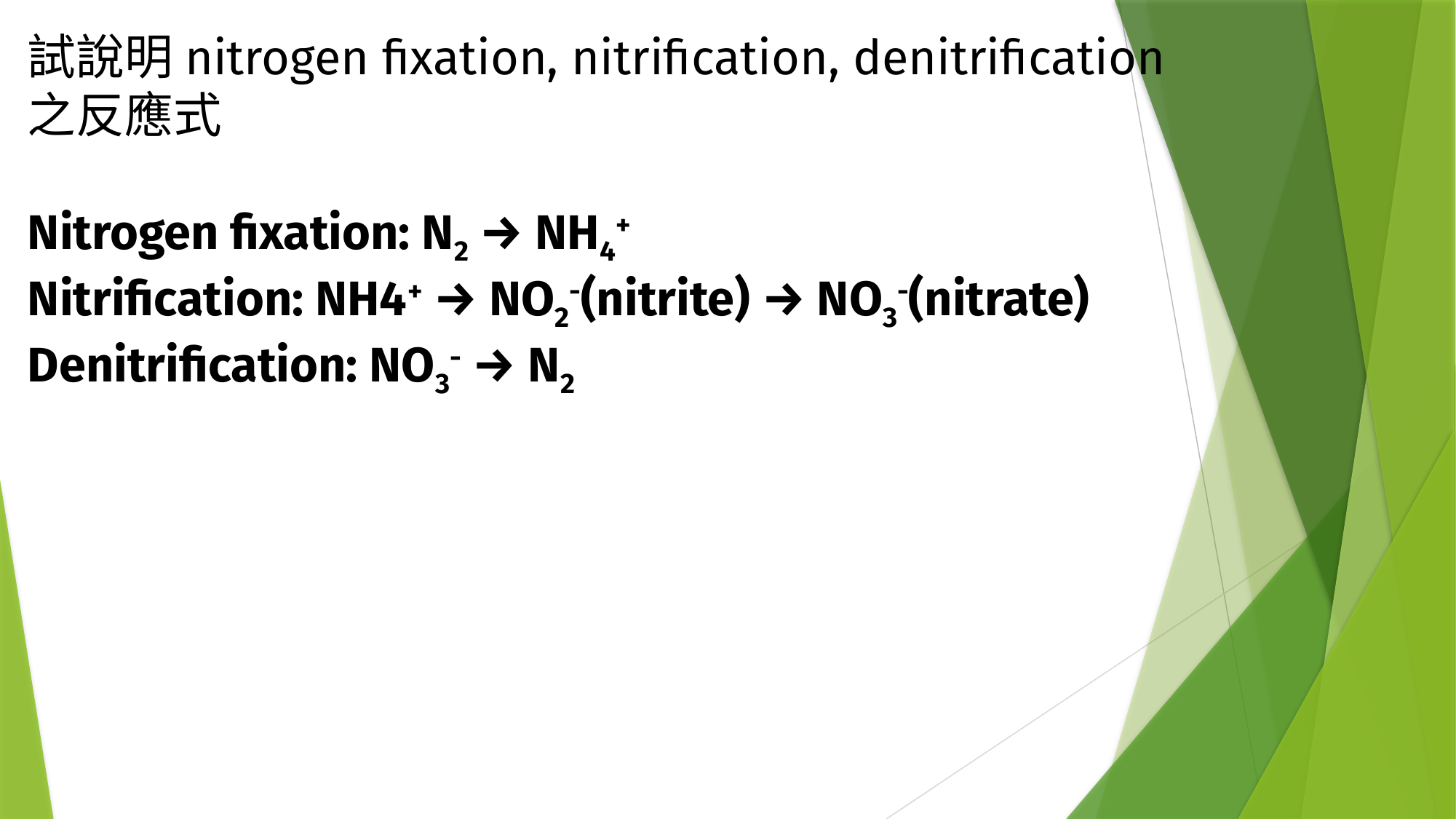

試說明nitrogen fixation, nitrification, denitrification之反應式

Nitrogen fixation: N2 → NH4+
Nitrification: NH4+ → NO2-(nitrite) → NO3-(nitrate)
Denitrification: NO3- → N2